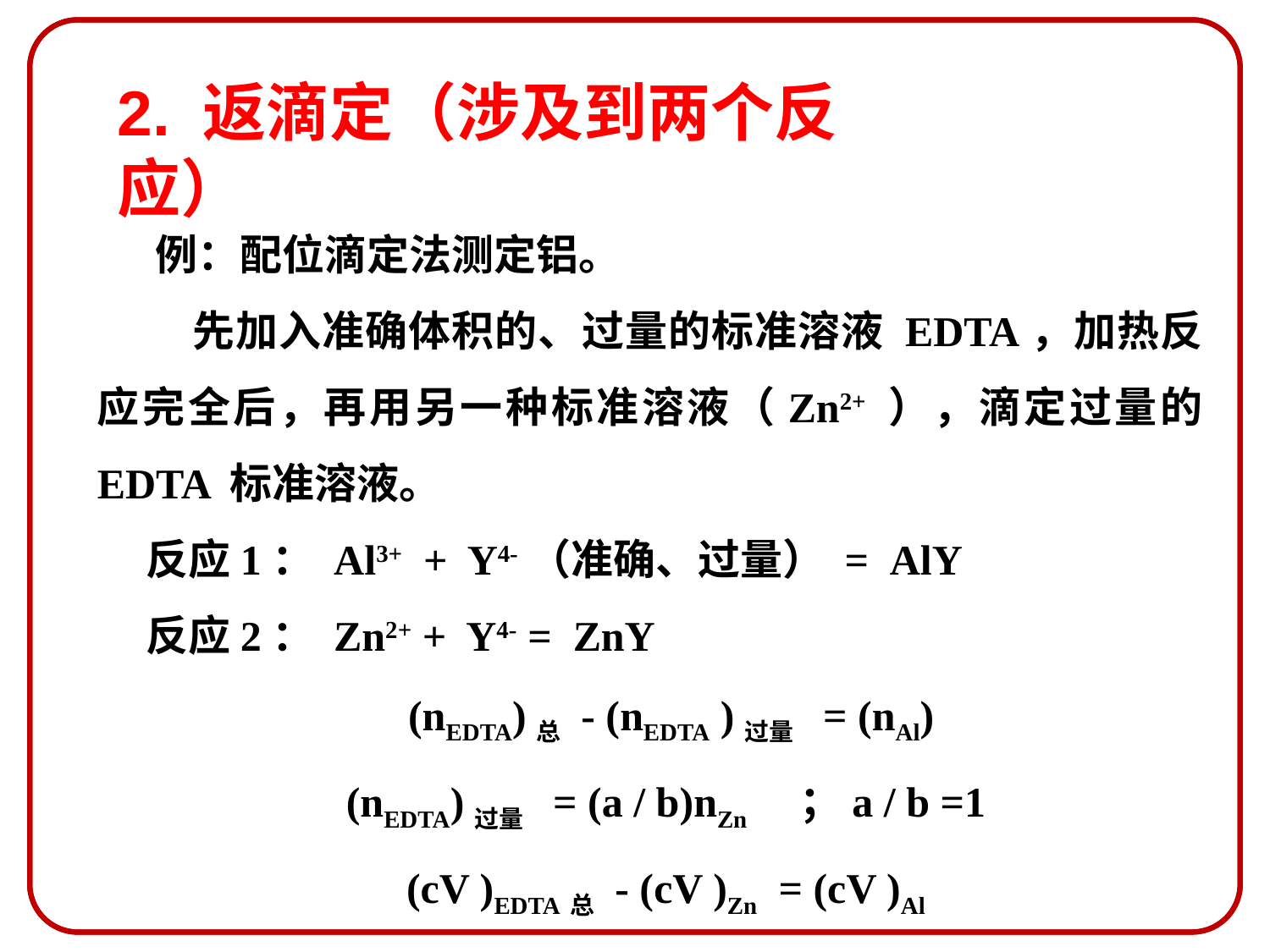

2. 返滴定（涉及到两个反应）
     例：配位滴定法测定铝。
        先加入准确体积的、过量的标准溶液 EDTA，加热反应完全后，再用另一种标准溶液（Zn2+ ），滴定过量的 EDTA 标准溶液。
    反应1： Al3+  +  Y4-（准确、过量） =  AlY
    反应2： Zn2+ +  Y4- =  ZnY
    (nEDTA)总 - (nEDTA )过量  = (nAl)
    (nEDTA)过量  = (a / b)nZn    ；a / b =1
    (cV )EDTA总 - (cV )Zn  = (cV )Al